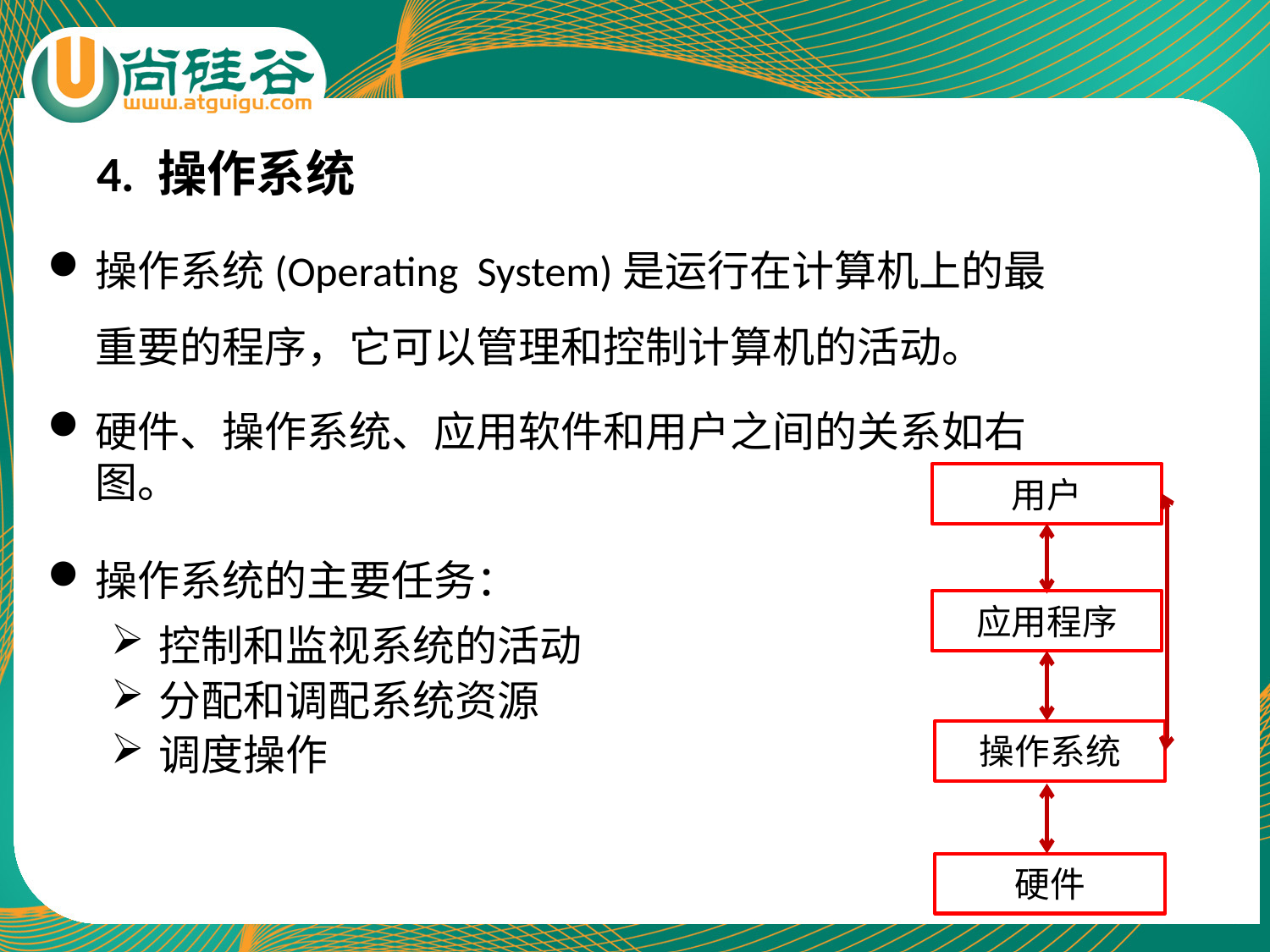

4. 操作系统
操作系统(Operating  System)是运行在计算机上的最重要的程序，它可以管理和控制计算机的活动。

硬件、操作系统、应用软件和用户之间的关系如右图。

操作系统的主要任务：
控制和监视系统的活动
分配和调配系统资源
调度操作
用户
应用程序
操作系统
硬件